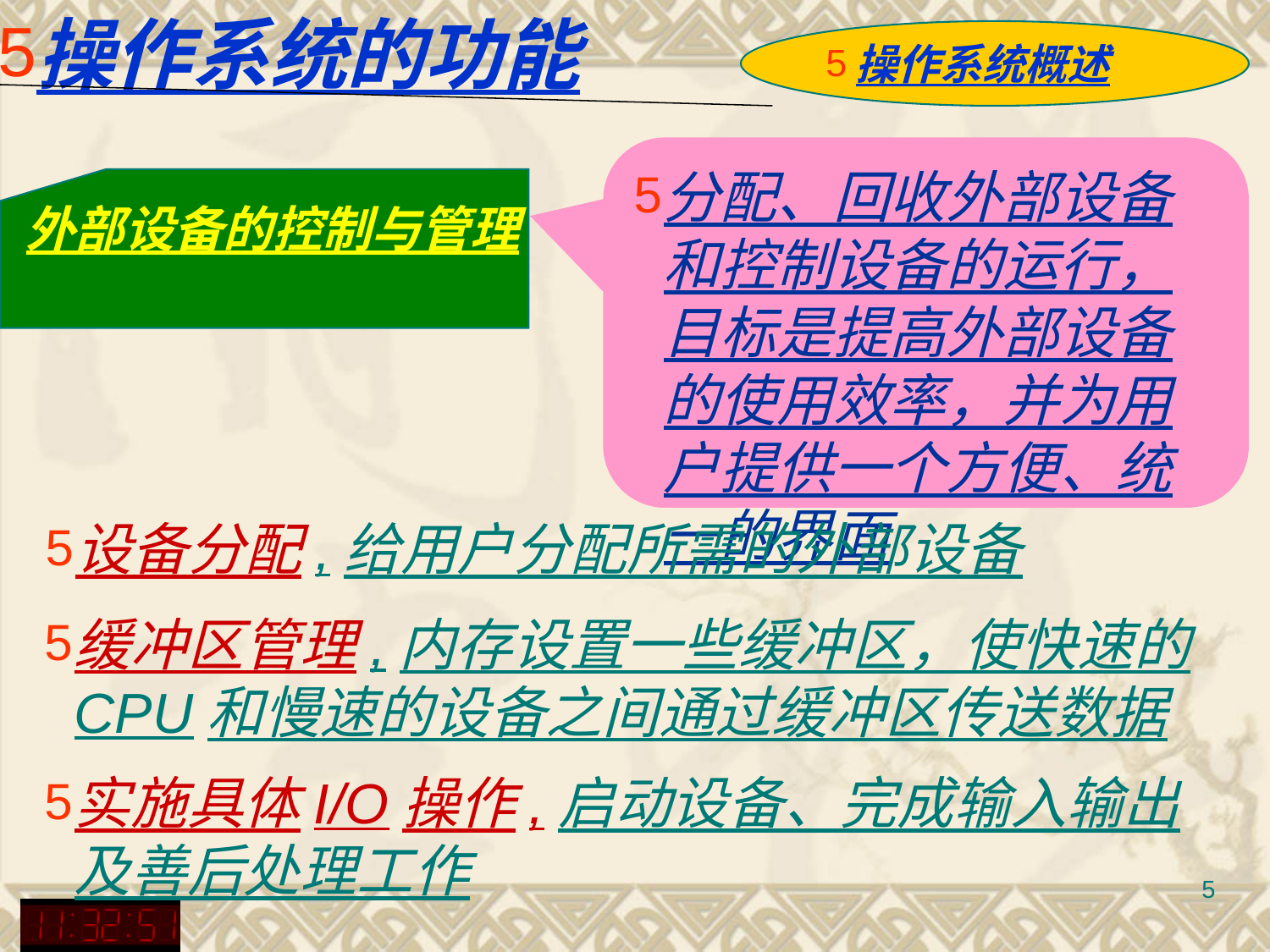

操作系统的功能

操作系统概述

分配、回收外部设备和控制设备的运行，目标是提高外部设备的使用效率，并为用户提供一个方便、统一的界面

外部设备的控制与管理
设备分配,给用户分配所需的外部设备
缓冲区管理,内存设置一些缓冲区，使快速的CPU和慢速的设备之间通过缓冲区传送数据
实施具体I/O操作,启动设备、完成输入输出及善后处理工作
5